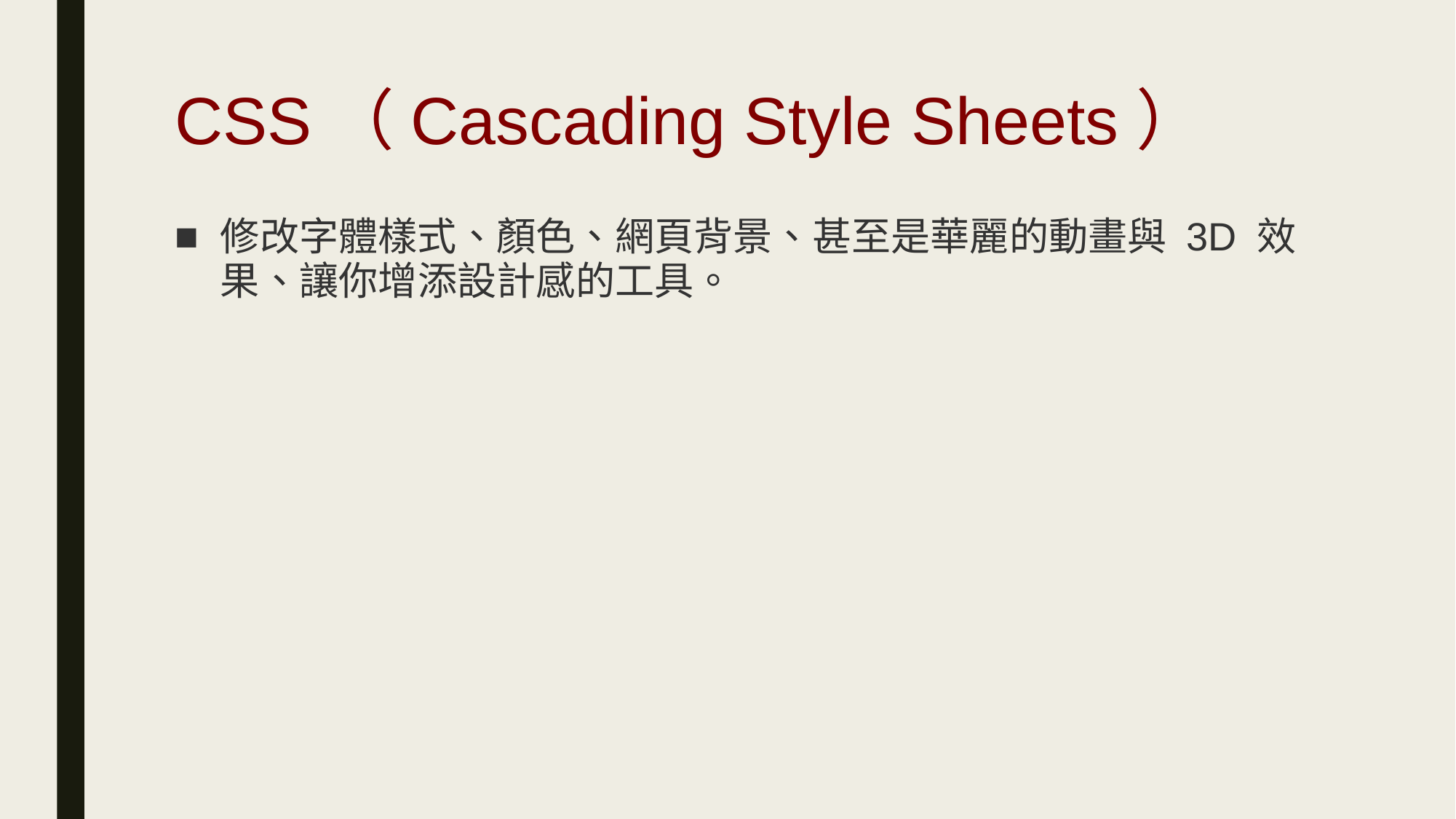

# CSS（Cascading Style Sheets）
修改字體樣式、顏色、網頁背景、甚至是華麗的動畫與 3D 效果、讓你增添設計感的工具。